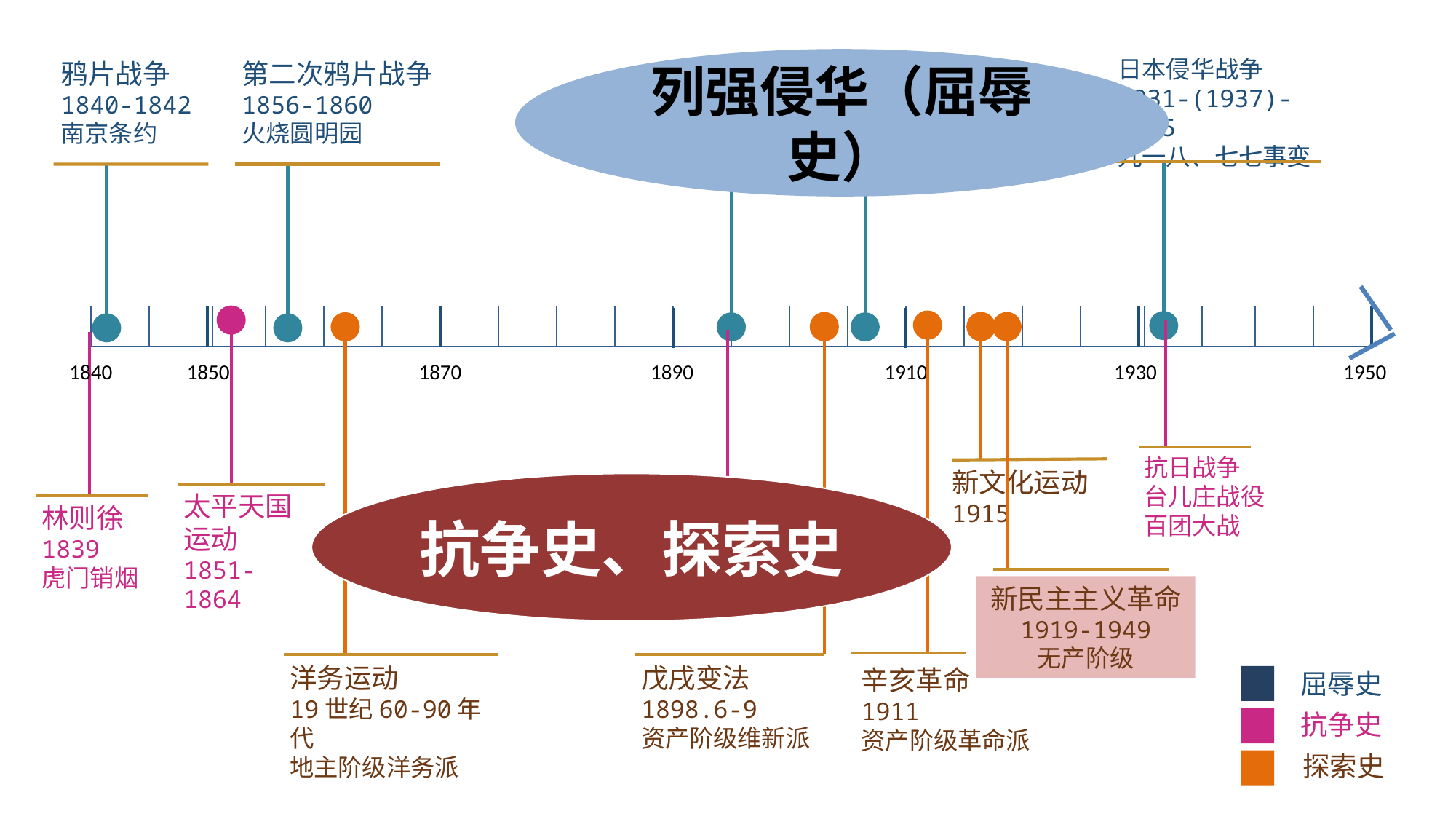

列强侵华（屈辱史）

日本侵华战争
1931-(1937)-1945
九一八、七七事变

甲午战争
1894-1895
马关条约

八国联军侵华战争
1900-1901
辛丑条约

鸦片战争
1840-1842
南京条约

第二次鸦片战争
1856-1860
火烧圆明园

太平天国运动
1851-1864

辛亥革命
1911
资产阶级革命派

戊戌变法
1898.6-9
资产阶级维新派

新文化运动
1915

新民主主义革命
1919-1949
无产阶级

洋务运动
19世纪60-90年代
地主阶级洋务派
抗日战争
台儿庄战役百团大战
邓世昌
1894.9
黄海大战
林则徐
1839
虎门销烟
1840
1850
1870
1890
1910
1930
1950
抗争史、探索史
屈辱史

抗争史

探索史